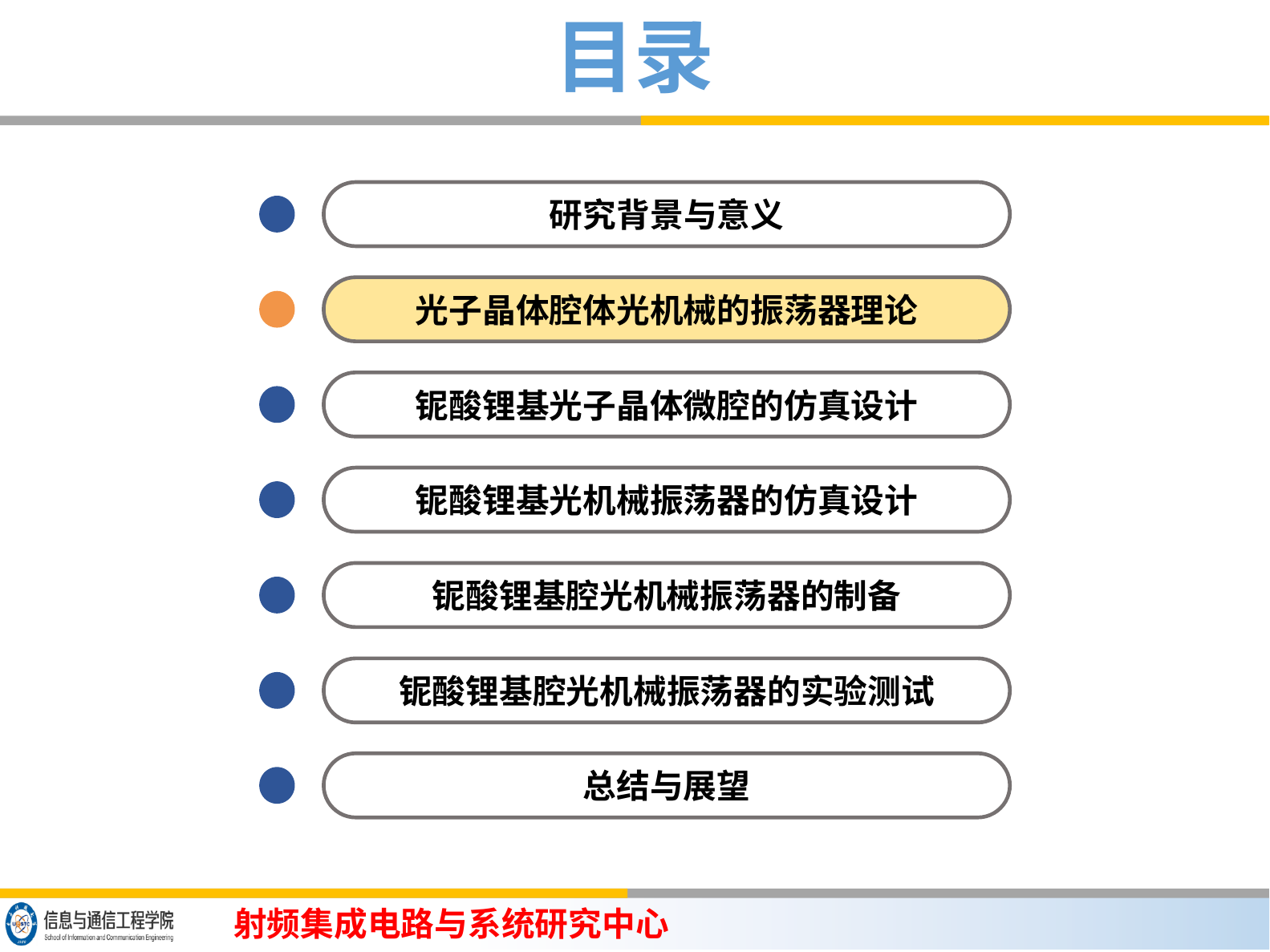

目录
研究背景与意义

光子晶体腔体光机械的振荡器理论

铌酸锂基光子晶体微腔的仿真设计

铌酸锂基光机械振荡器的仿真设计

铌酸锂基腔光机械振荡器的制备

铌酸锂基腔光机械振荡器的实验测试

总结与展望